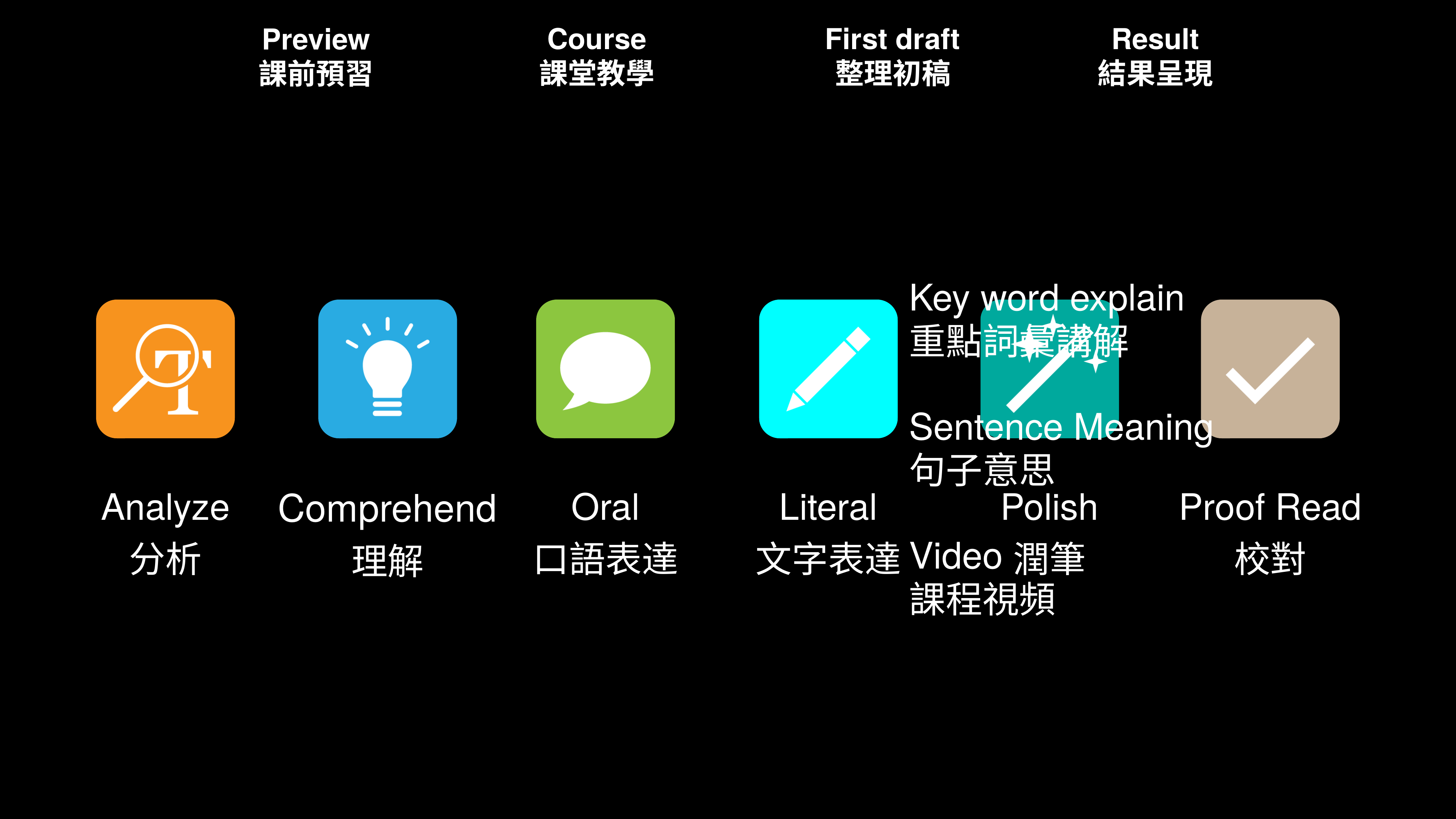

Course
課堂教學
First draft
整理初稿
Result
結果呈現
Preview
課前預習
Key word explain
重點詞彙講解
Sentence Meaning
句子意思
Video
課程視頻

Analyze
分析

Oral
口語表達

Proof Read
校對

Comprehend
理解

Literal
文字表達

Polish
潤筆